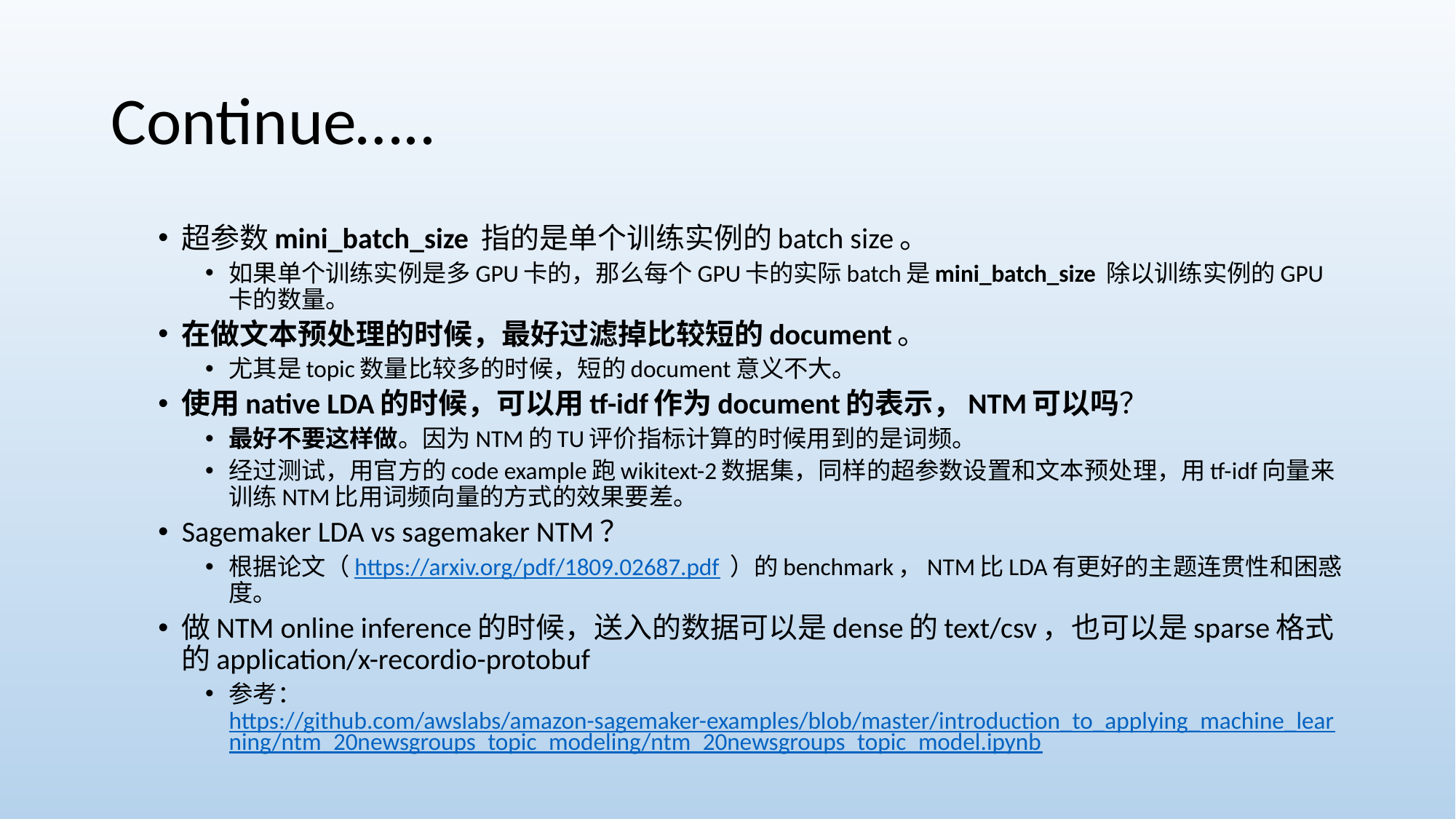

# Continue…..
超参数mini_batch_size 指的是单个训练实例的batch size。
如果单个训练实例是多GPU卡的，那么每个GPU卡的实际batch是mini_batch_size 除以训练实例的GPU卡的数量。
在做文本预处理的时候，最好过滤掉比较短的document。
尤其是topic数量比较多的时候，短的document意义不大。
使用native LDA的时候，可以用tf-idf作为document的表示，NTM可以吗？
最好不要这样做。因为NTM的TU评价指标计算的时候用到的是词频。
经过测试，用官方的code example跑wikitext-2数据集，同样的超参数设置和文本预处理，用tf-idf向量来训练NTM比用词频向量的方式的效果要差。
Sagemaker LDA vs sagemaker NTM？
根据论文（https://arxiv.org/pdf/1809.02687.pdf ）的benchmark，NTM比LDA有更好的主题连贯性和困惑度。
做NTM online inference的时候，送入的数据可以是dense的text/csv，也可以是sparse格式的application/x-recordio-protobuf
参考：https://github.com/awslabs/amazon-sagemaker-examples/blob/master/introduction_to_applying_machine_learning/ntm_20newsgroups_topic_modeling/ntm_20newsgroups_topic_model.ipynb